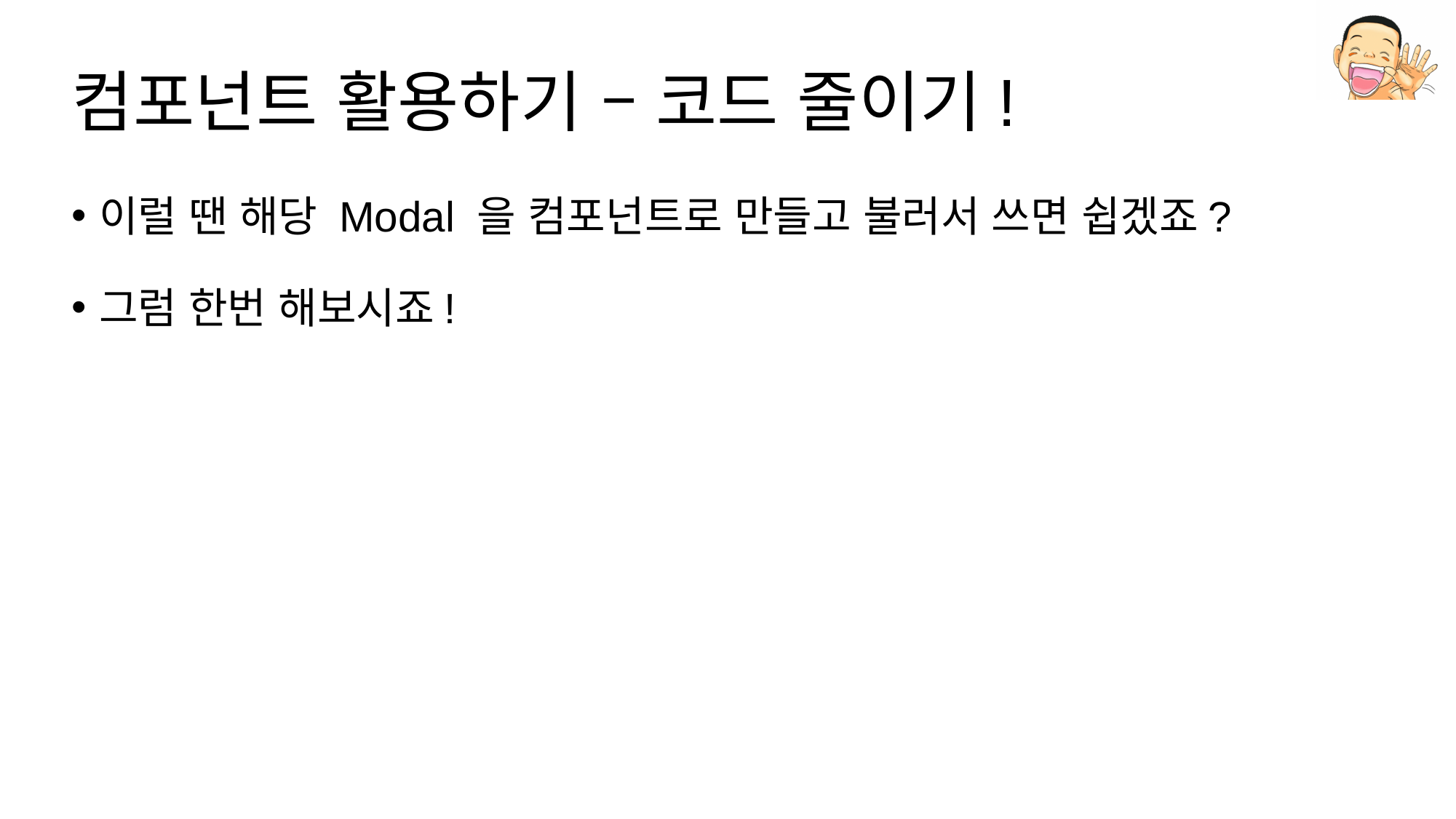

# 컴포넌트 활용하기 – 코드 줄이기!
이럴 땐 해당 Modal 을 컴포넌트로 만들고 불러서 쓰면 쉽겠죠?
그럼 한번 해보시죠!